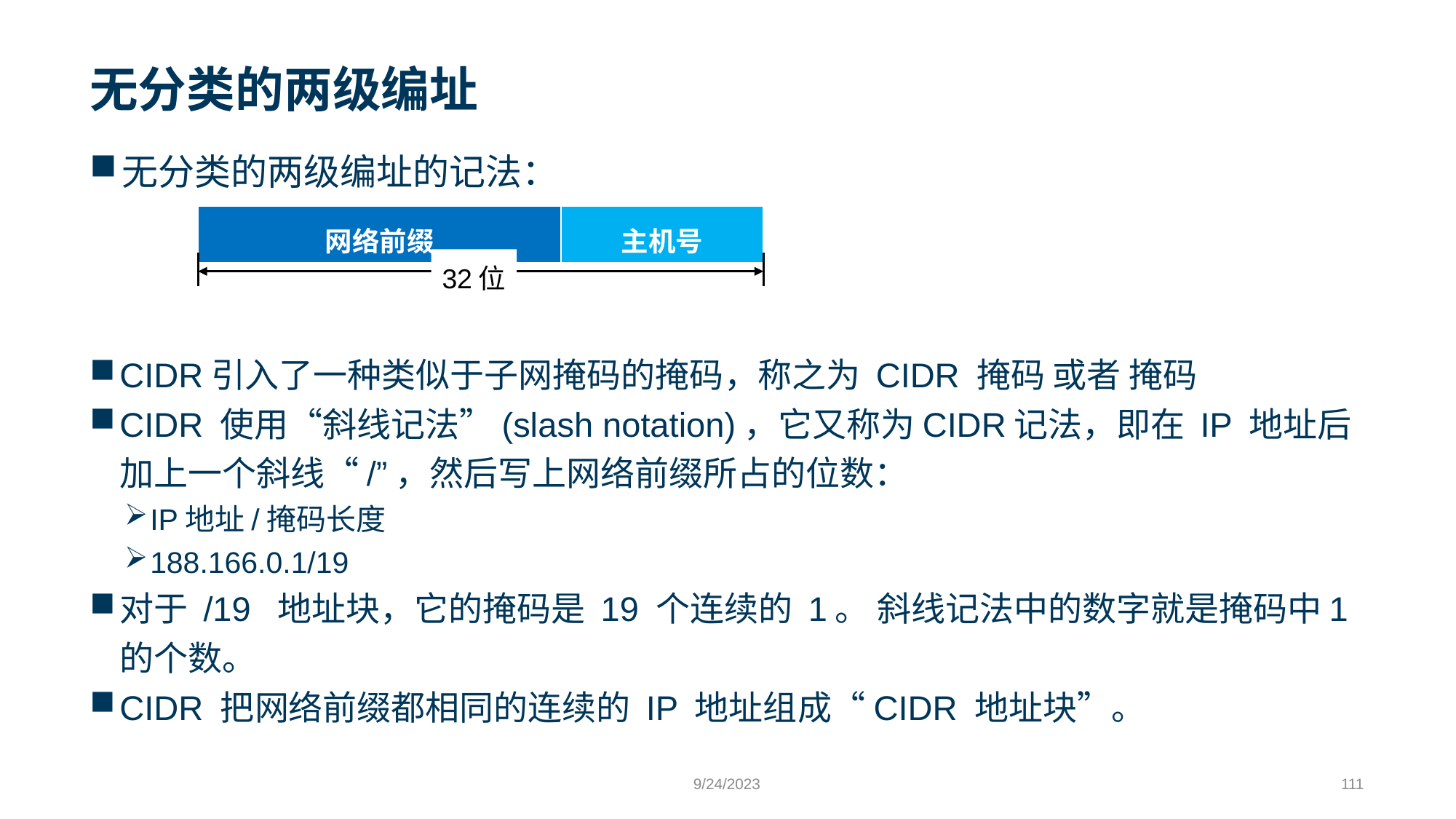

# 无分类的两级编址
无分类的两级编址的记法：
| 网络前缀 | 主机号 |
| --- | --- |
32位
CIDR引入了一种类似于子网掩码的掩码，称之为 CIDR 掩码 或者 掩码
CIDR 使用“斜线记法”(slash notation)，它又称为CIDR记法，即在 IP 地址后加上一个斜线“/”，然后写上网络前缀所占的位数：
IP地址/掩码长度
188.166.0.1/19
对于 /19  地址块，它的掩码是 19 个连续的 1。 斜线记法中的数字就是掩码中1的个数。
CIDR 把网络前缀都相同的连续的 IP 地址组成“CIDR 地址块”。

9/24/2023
111